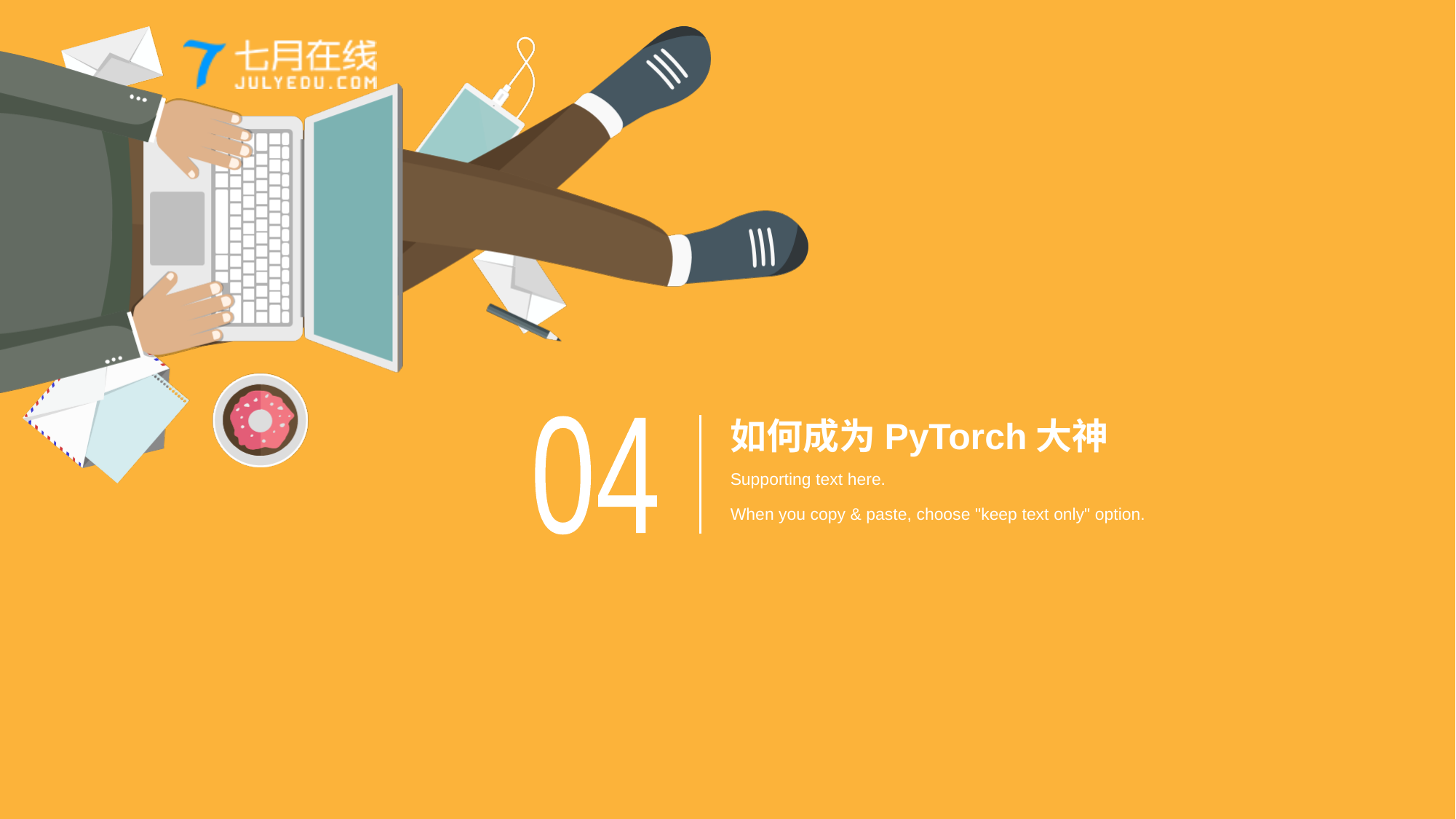

# 如何成为PyTorch大神
04
Supporting text here.
When you copy & paste, choose "keep text only" option.